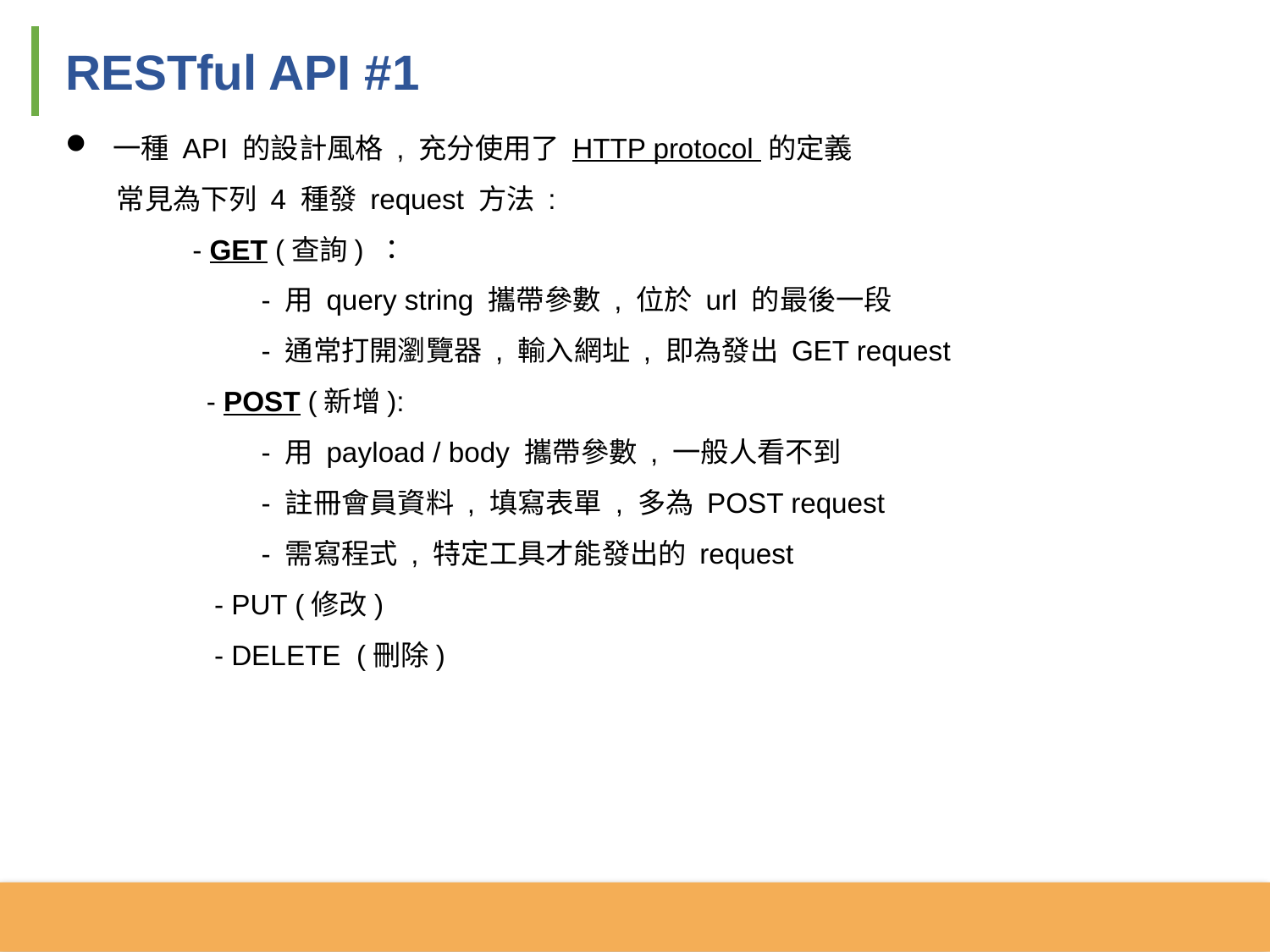

RESTful API #1
一種 API 的設計風格 , 充分使用了 HTTP protocol 的定義
       常見為下列 4 種發 request 方法 :
           	- GET (查詢) ：
                         - 用 query string 攜帶參數 , 位於 url 的最後一段
                         - 通常打開瀏覽器 , 輸入網址 , 即為發出 GET request
                  - POST (新增):
                         - 用 payload / body 攜帶參數 , 一般人看不到
                         - 註冊會員資料 , 填寫表單 , 多為 POST request
                         - 需寫程式 , 特定工具才能發出的 request
                   - PUT (修改)
                   - DELETE  (刪除)